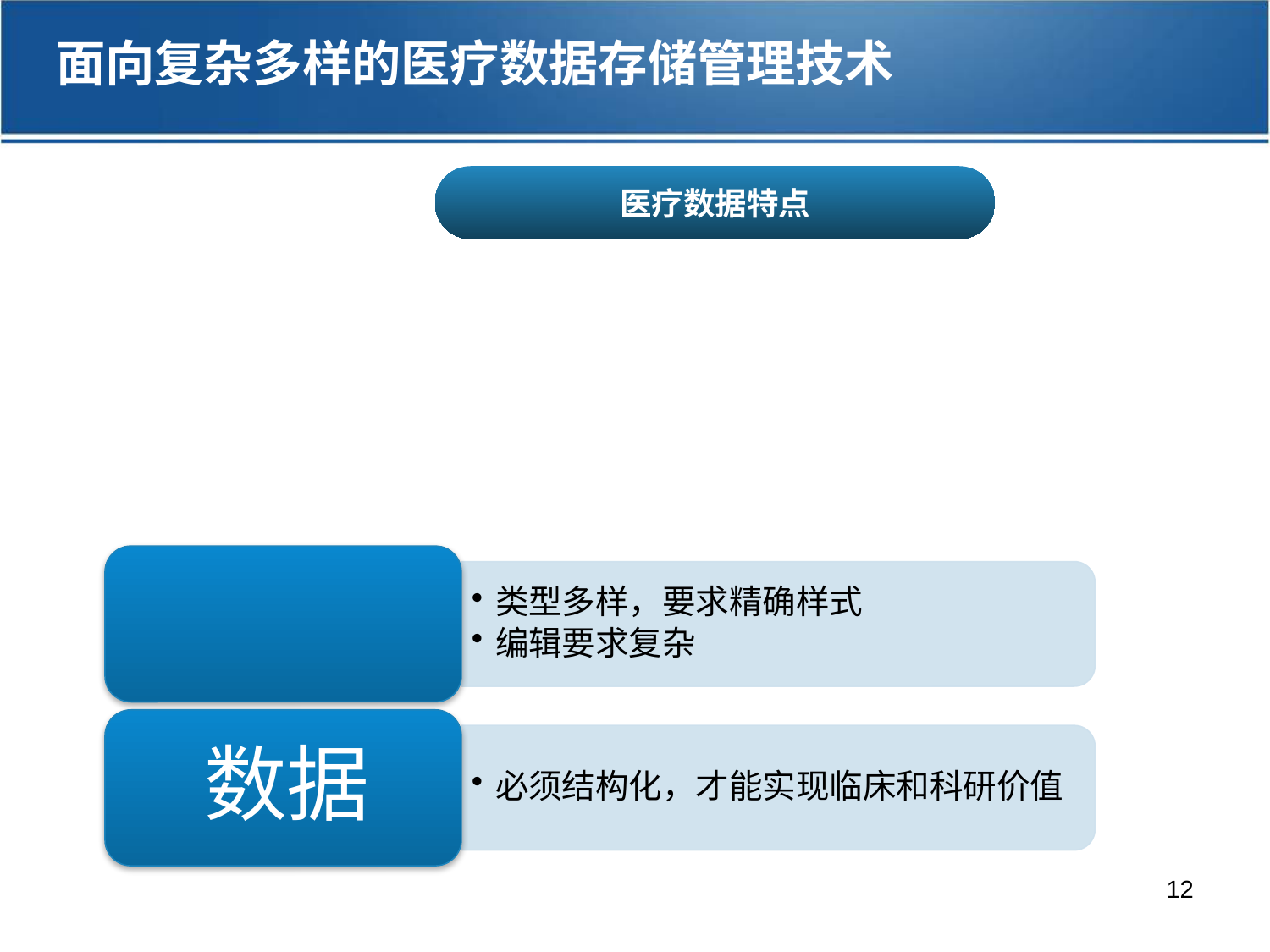

面向复杂多样的医疗数据存储管理技术
医疗数据特点
类型多样，要求精确样式
编辑要求复杂

必须结构化，才能实现临床和科研价值
数据
12